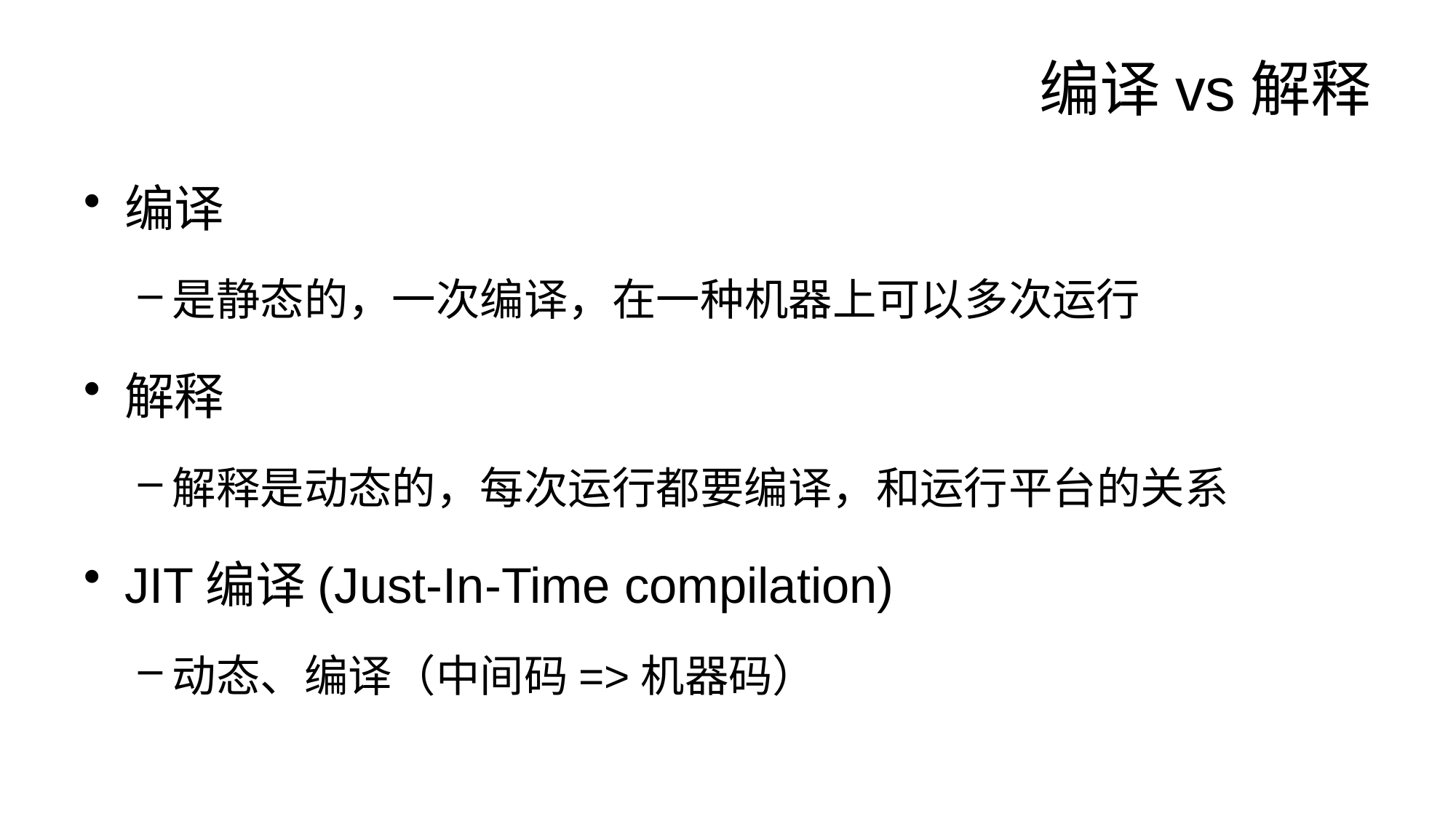

# 编译vs解释
编译
是静态的，一次编译，在一种机器上可以多次运行
解释
解释是动态的，每次运行都要编译，和运行平台的关系
JIT编译(Just-In-Time compilation)
动态、编译（中间码=>机器码）